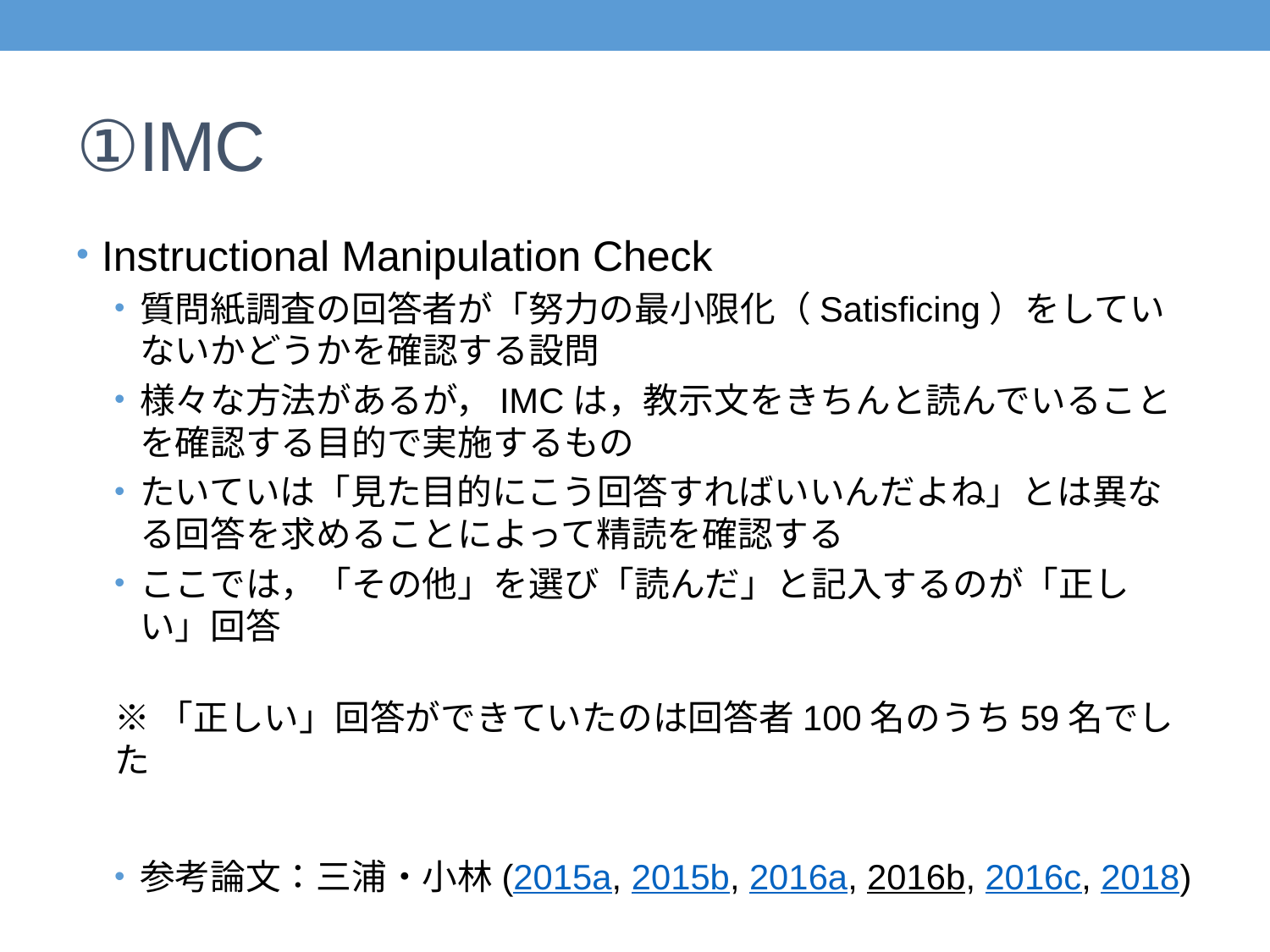

# ①IMC
Instructional Manipulation Check
質問紙調査の回答者が「努力の最小限化（Satisficing）をしていないかどうかを確認する設問
様々な方法があるが，IMCは，教示文をきちんと読んでいることを確認する目的で実施するもの
たいていは「見た目的にこう回答すればいいんだよね」とは異なる回答を求めることによって精読を確認する
ここでは，「その他」を選び「読んだ」と記入するのが「正しい」回答
※「正しい」回答ができていたのは回答者100名のうち59名でした

参考論文：三浦・小林(2015a, 2015b, 2016a, 2016b, 2016c, 2018)